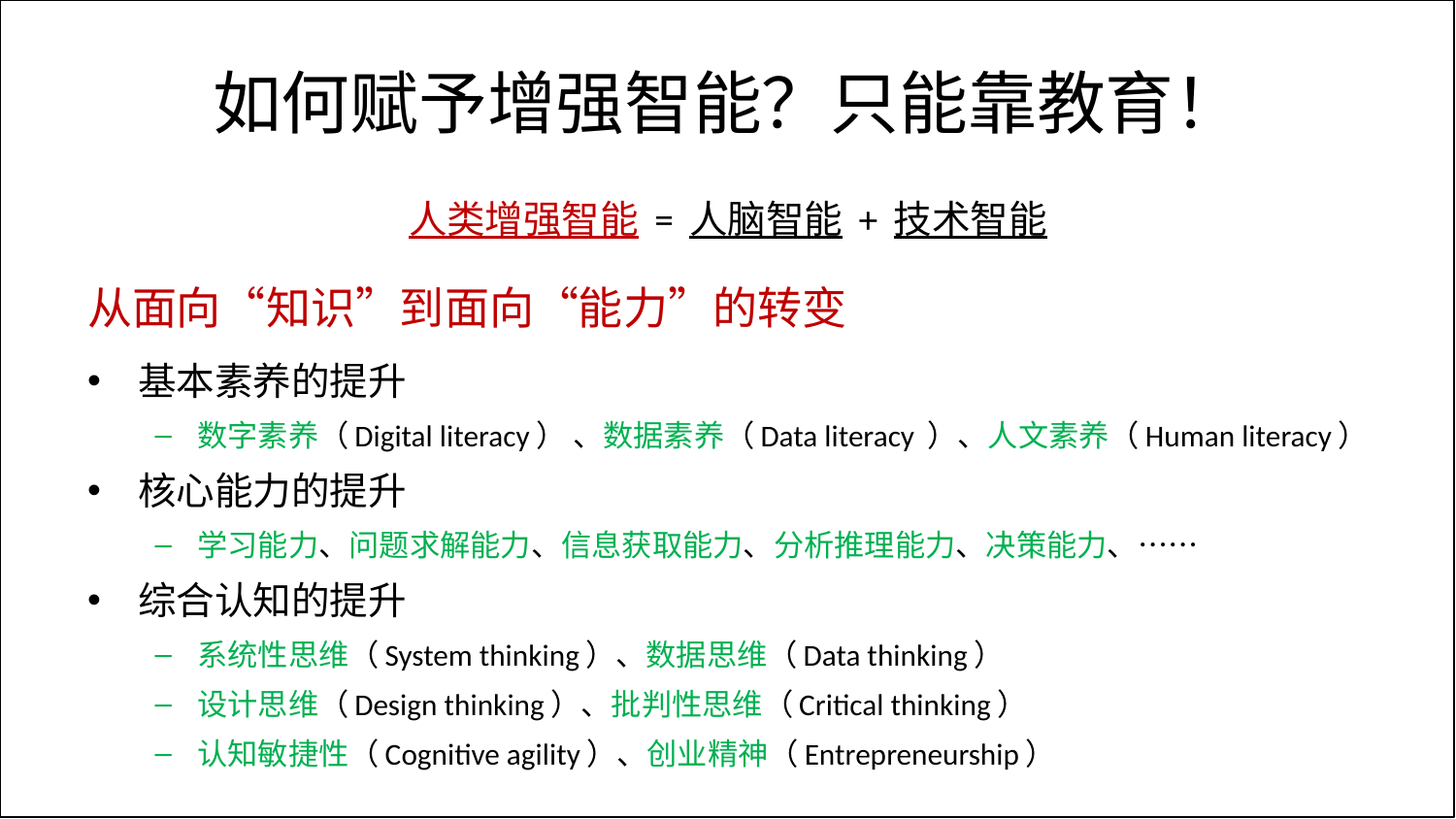

# 如何赋予增强智能？只能靠教育！
人类增强智能 = 人脑智能 + 技术智能
从面向“知识”到面向“能力”的转变
基本素养的提升
数字素养（Digital literacy） 、数据素养（Data literacy ）、人文素养（Human literacy）
核心能力的提升
学习能力、问题求解能力、信息获取能力、分析推理能力、决策能力、……
综合认知的提升
系统性思维（System thinking）、数据思维（Data thinking）
设计思维（Design thinking）、批判性思维（Critical thinking）
认知敏捷性（Cognitive agility）、创业精神（Entrepreneurship）